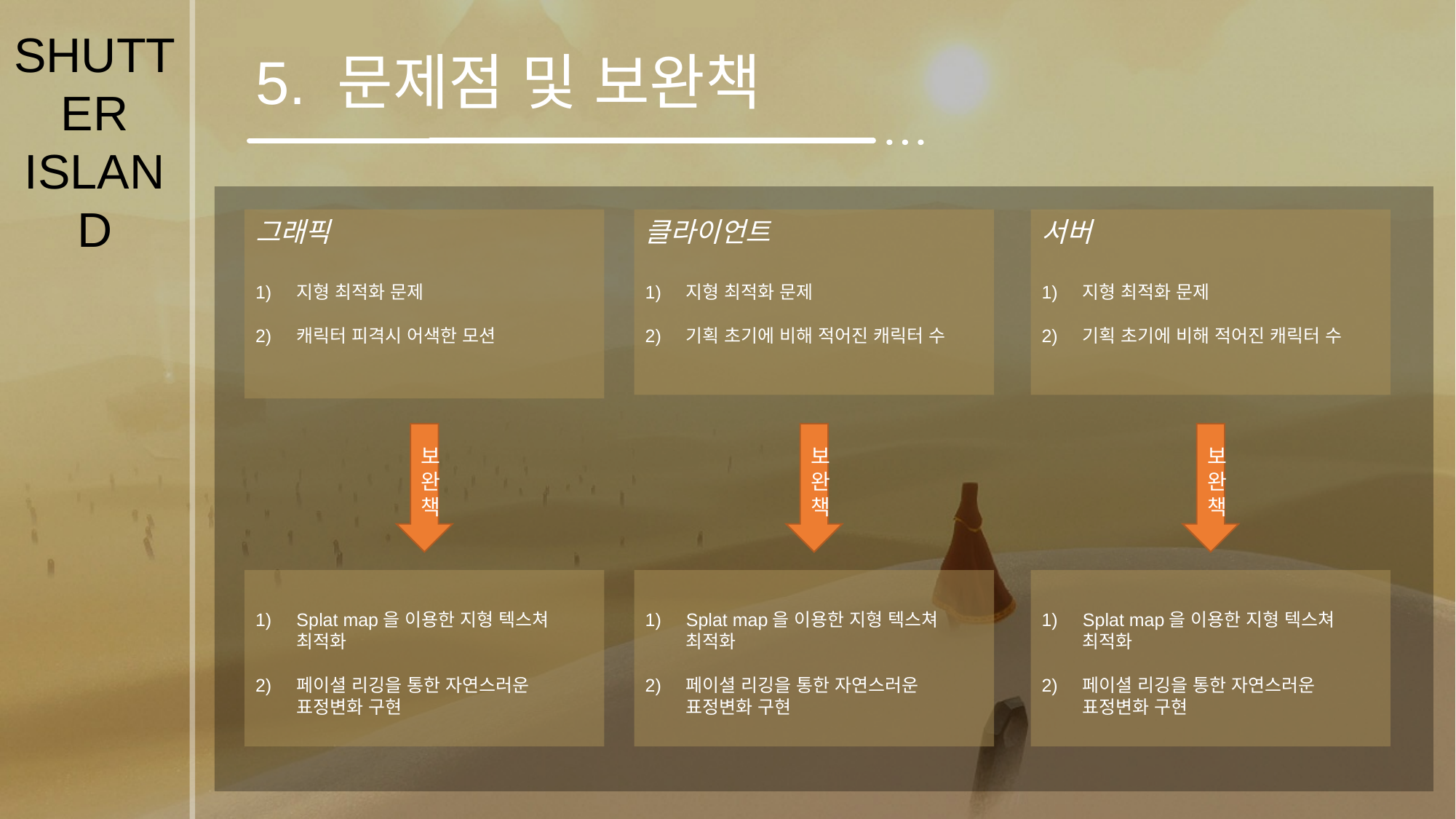

SHUTTER
ISLAND
5. 문제점 및 보완책

그래픽

지형 최적화 문제

캐릭터 피격시 어색한 모션

클라이언트

지형 최적화 문제

기획 초기에 비해 적어진 캐릭터 수

서버

지형 최적화 문제

기획 초기에 비해 적어진 캐릭터 수

보완책
보완책
보완책

Splat map을 이용한 지형 텍스쳐 최적화

페이셜 리깅을 통한 자연스러운 표정변화 구현

Splat map을 이용한 지형 텍스쳐 최적화

페이셜 리깅을 통한 자연스러운 표정변화 구현

Splat map을 이용한 지형 텍스쳐 최적화

페이셜 리깅을 통한 자연스러운 표정변화 구현